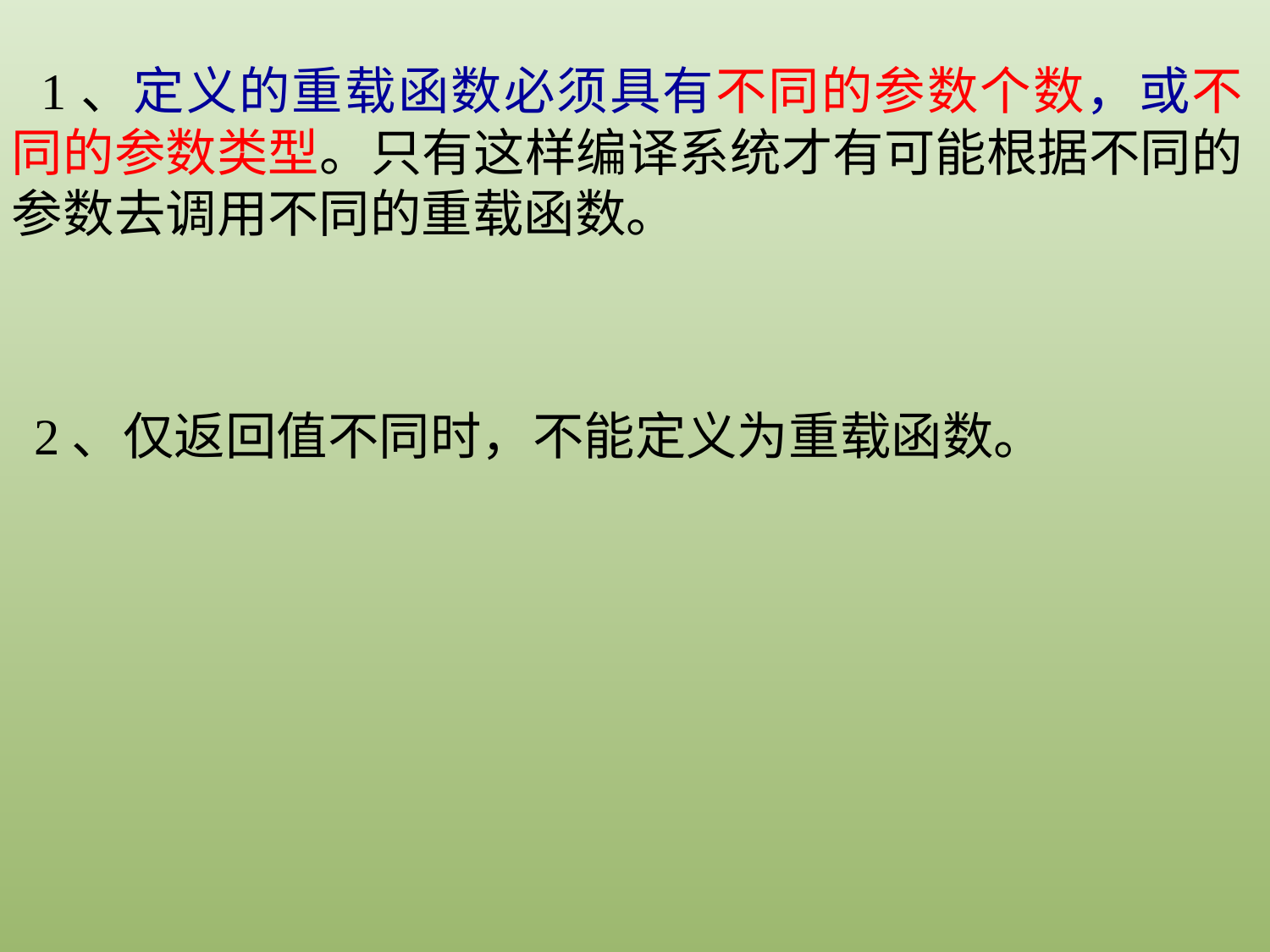

1、定义的重载函数必须具有不同的参数个数，或不同的参数类型。只有这样编译系统才有可能根据不同的参数去调用不同的重载函数。
2、仅返回值不同时，不能定义为重载函数。
838